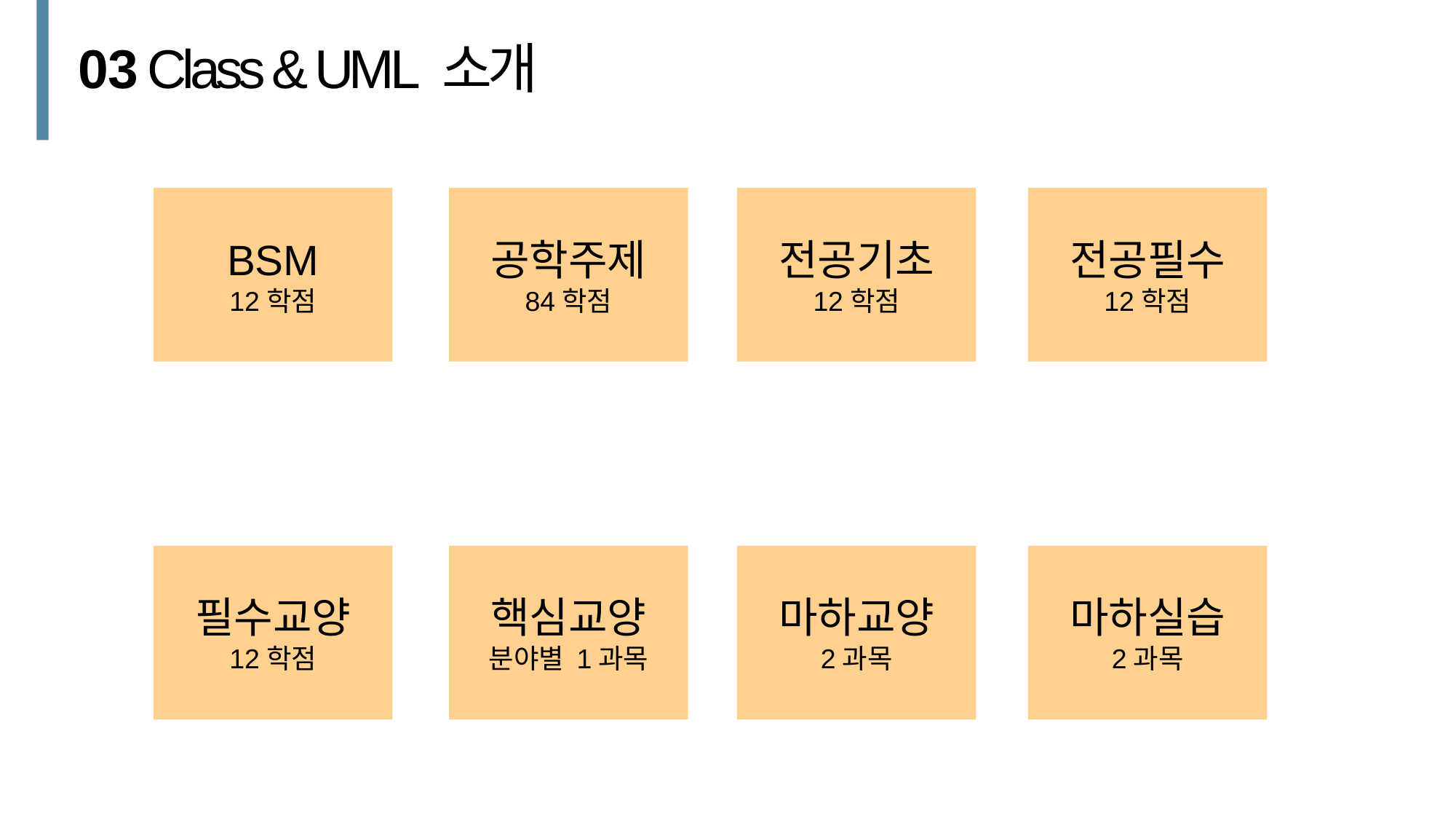

03
Class & UML 소개
BSM
12학점
공학주제
84학점
전공기초
12학점
전공필수
12학점
필수교양
12학점

핵심교양
분야별 1과목

마하교양
2과목
마하실습
2과목